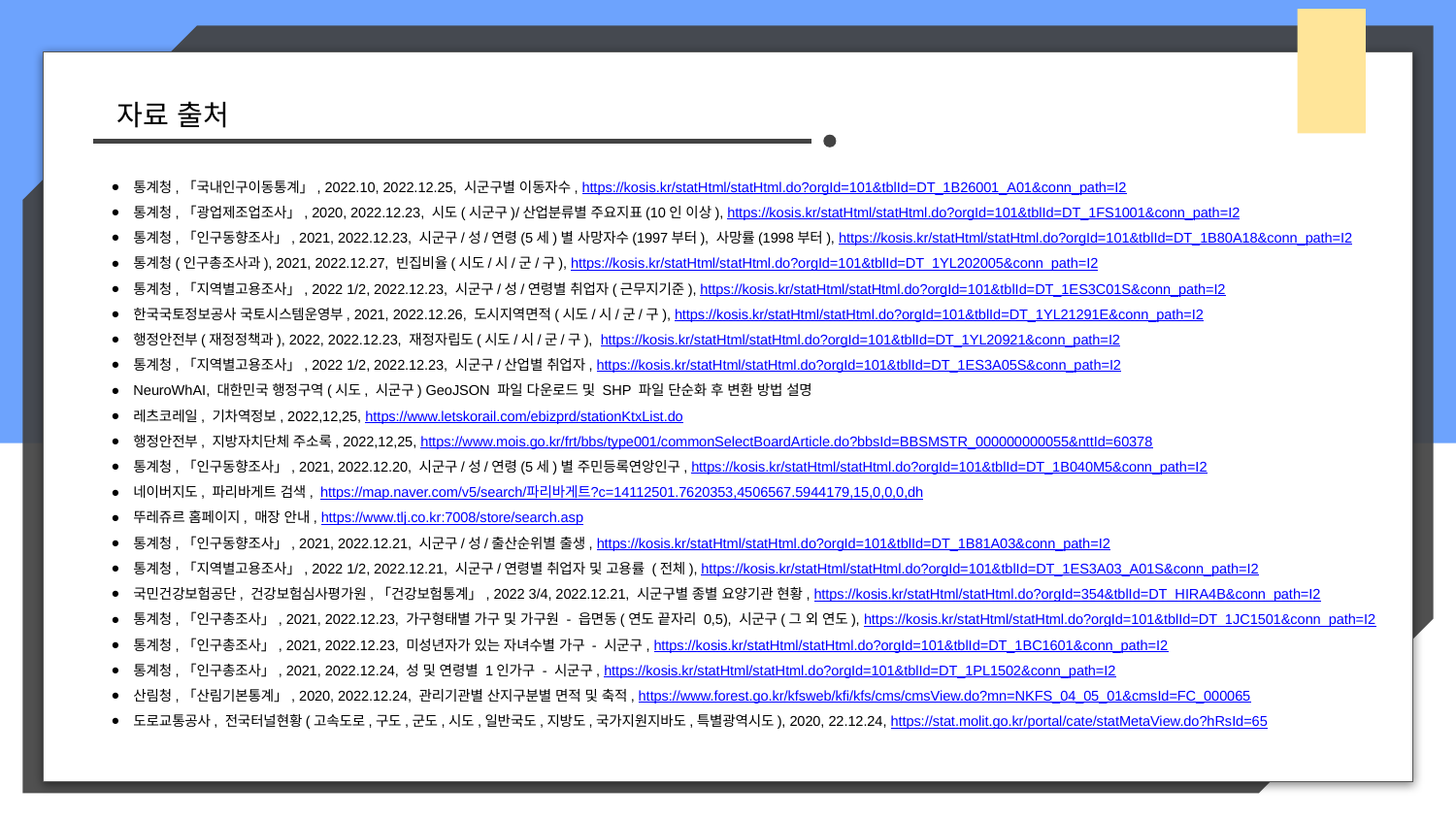

자료 출처
통계청,「국내인구이동통계」, 2022.10, 2022.12.25, 시군구별 이동자수, https://kosis.kr/statHtml/statHtml.do?orgId=101&tblId=DT_1B26001_A01&conn_path=I2
통계청,「광업제조업조사」, 2020, 2022.12.23, 시도(시군구)/산업분류별 주요지표(10인 이상), https://kosis.kr/statHtml/statHtml.do?orgId=101&tblId=DT_1FS1001&conn_path=I2
통계청,「인구동향조사」, 2021, 2022.12.23, 시군구/성/연령(5세)별 사망자수(1997부터), 사망률(1998부터), https://kosis.kr/statHtml/statHtml.do?orgId=101&tblId=DT_1B80A18&conn_path=I2
통계청(인구총조사과), 2021, 2022.12.27, 빈집비율(시도/시/군/구), https://kosis.kr/statHtml/statHtml.do?orgId=101&tblId=DT_1YL202005&conn_path=I2
통계청,「지역별고용조사」, 2022 1/2, 2022.12.23, 시군구/성/연령별 취업자(근무지기준), https://kosis.kr/statHtml/statHtml.do?orgId=101&tblId=DT_1ES3C01S&conn_path=I2
한국국토정보공사 국토시스템운영부, 2021, 2022.12.26, 도시지역면적(시도/시/군/구), https://kosis.kr/statHtml/statHtml.do?orgId=101&tblId=DT_1YL21291E&conn_path=I2
행정안전부(재정정책과), 2022, 2022.12.23, 재정자립도(시도/시/군/구),  https://kosis.kr/statHtml/statHtml.do?orgId=101&tblId=DT_1YL20921&conn_path=I2
통계청,「지역별고용조사」, 2022 1/2, 2022.12.23, 시군구/산업별 취업자, https://kosis.kr/statHtml/statHtml.do?orgId=101&tblId=DT_1ES3A05S&conn_path=I2
NeuroWhAI, 대한민국 행정구역(시도, 시군구) GeoJSON 파일 다운로드 및 SHP 파일 단순화 후 변환 방법 설명
레츠코레일, 기차역정보, 2022,12,25, https://www.letskorail.com/ebizprd/stationKtxList.do
행정안전부, 지방자치단체 주소록, 2022,12,25, https://www.mois.go.kr/frt/bbs/type001/commonSelectBoardArticle.do?bbsId=BBSMSTR_000000000055&nttId=60378
통계청,「인구동향조사」, 2021, 2022.12.20, 시군구/성/연령(5세)별 주민등록연앙인구, https://kosis.kr/statHtml/statHtml.do?orgId=101&tblId=DT_1B040M5&conn_path=I2
네이버지도, 파리바게트 검색, https://map.naver.com/v5/search/파리바게트?c=14112501.7620353,4506567.5944179,15,0,0,0,dh
뚜레쥬르 홈페이지, 매장 안내, https://www.tlj.co.kr:7008/store/search.asp
통계청,「인구동향조사」, 2021, 2022.12.21, 시군구/성/출산순위별 출생, https://kosis.kr/statHtml/statHtml.do?orgId=101&tblId=DT_1B81A03&conn_path=I2
통계청,「지역별고용조사」, 2022 1/2, 2022.12.21, 시군구/연령별 취업자 및 고용률 (전체), https://kosis.kr/statHtml/statHtml.do?orgId=101&tblId=DT_1ES3A03_A01S&conn_path=I2
국민건강보험공단, 건강보험심사평가원,「건강보험통계」, 2022 3/4, 2022.12.21, 시군구별 종별 요양기관 현황, https://kosis.kr/statHtml/statHtml.do?orgId=354&tblId=DT_HIRA4B&conn_path=I2
통계청,「인구총조사」, 2021, 2022.12.23, 가구형태별 가구 및 가구원 - 읍면동(연도 끝자리 0,5), 시군구(그 외 연도), https://kosis.kr/statHtml/statHtml.do?orgId=101&tblId=DT_1JC1501&conn_path=I2
통계청,「인구총조사」, 2021, 2022.12.23, 미성년자가 있는 자녀수별 가구 - 시군구, https://kosis.kr/statHtml/statHtml.do?orgId=101&tblId=DT_1BC1601&conn_path=I2
통계청,「인구총조사」, 2021, 2022.12.24, 성 및 연령별 1인가구 - 시군구, https://kosis.kr/statHtml/statHtml.do?orgId=101&tblId=DT_1PL1502&conn_path=I2
산림청,「산림기본통계」, 2020, 2022.12.24, 관리기관별 산지구분별 면적 및 축적, https://www.forest.go.kr/kfsweb/kfi/kfs/cms/cmsView.do?mn=NKFS_04_05_01&cmsId=FC_000065
도로교통공사, 전국터널현황(고속도로,구도,군도,시도,일반국도,지방도,국가지원지바도,특별광역시도), 2020, 22.12.24, https://stat.molit.go.kr/portal/cate/statMetaView.do?hRsId=65